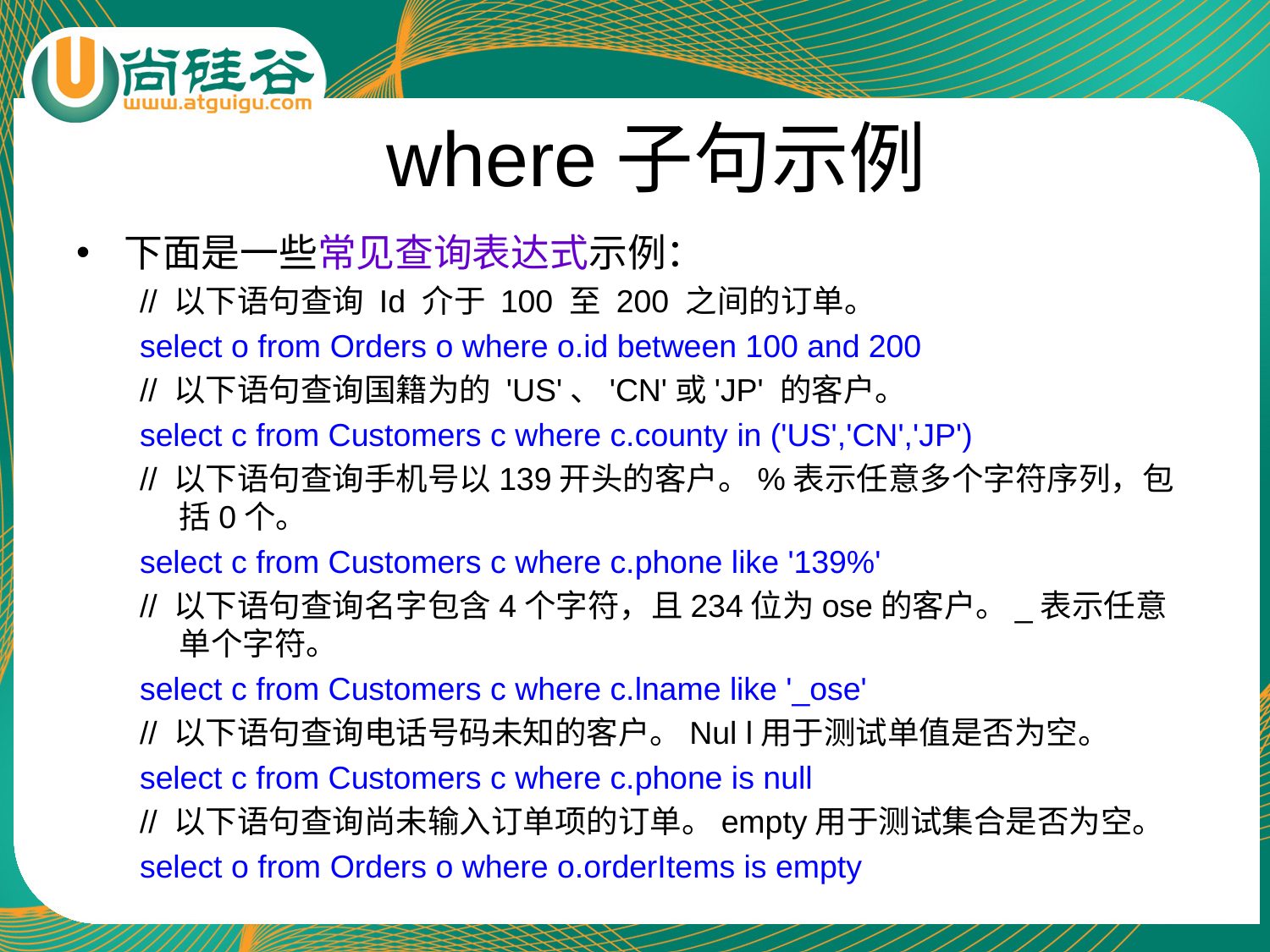

# where子句示例
下面是一些常见查询表达式示例：
// 以下语句查询 Id 介于 100 至 200 之间的订单。
select o from Orders o where o.id between 100 and 200
// 以下语句查询国籍为的 'US'、'CN'或'JP' 的客户。
select c from Customers c where c.county in ('US','CN','JP')
// 以下语句查询手机号以139开头的客户。%表示任意多个字符序列，包括0个。
select c from Customers c where c.phone like '139%'
// 以下语句查询名字包含4个字符，且234位为ose的客户。_表示任意单个字符。
select c from Customers c where c.lname like '_ose'
// 以下语句查询电话号码未知的客户。Nul l用于测试单值是否为空。
select c from Customers c where c.phone is null
// 以下语句查询尚未输入订单项的订单。empty用于测试集合是否为空。
select o from Orders o where o.orderItems is empty